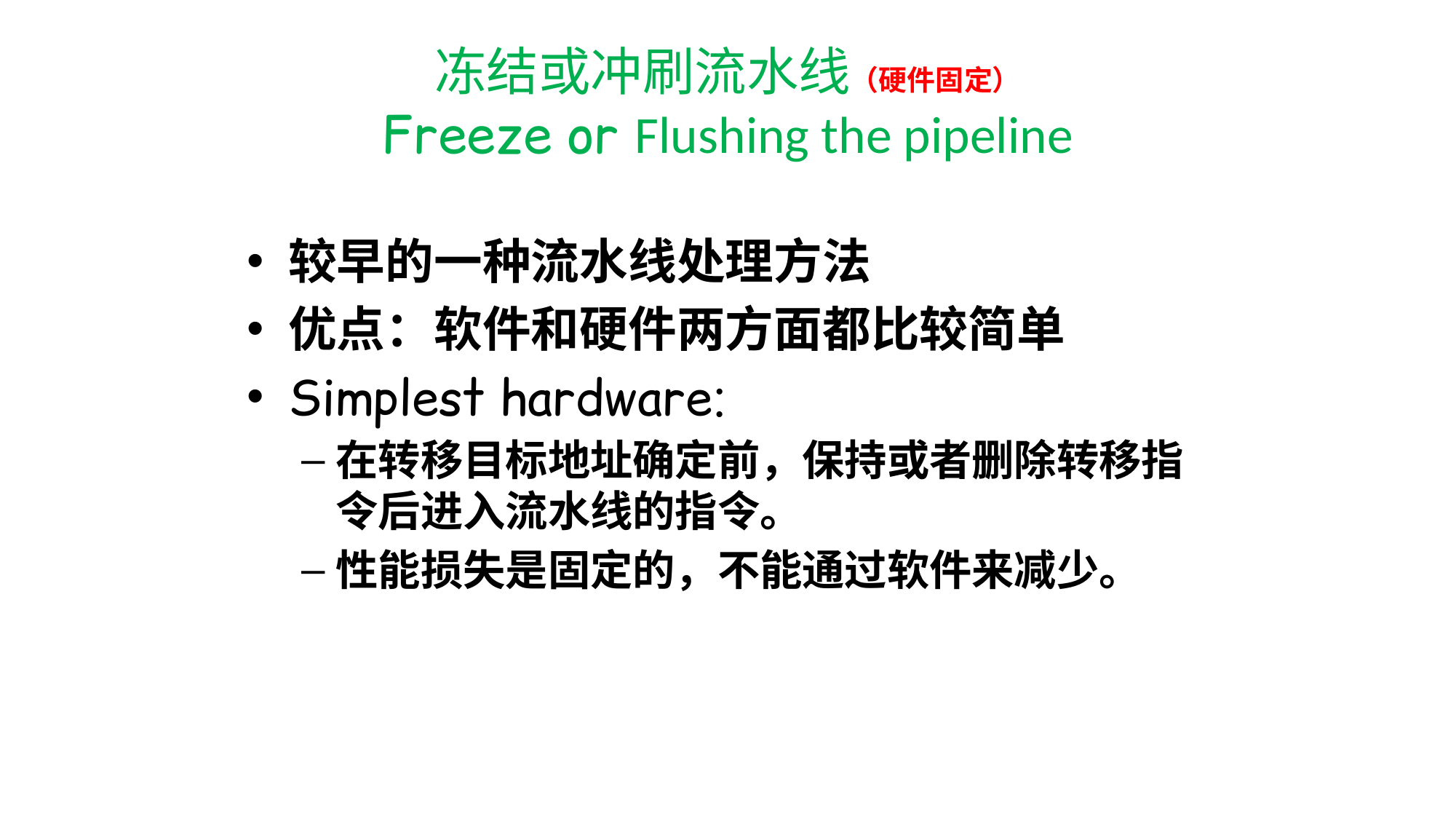

# 冻结或冲刷流水线（硬件固定） Freeze or Flushing the pipeline
较早的一种流水线处理方法
优点：软件和硬件两方面都比较简单
Simplest hardware:
在转移目标地址确定前，保持或者删除转移指令后进入流水线的指令。
性能损失是固定的，不能通过软件来减少。
222